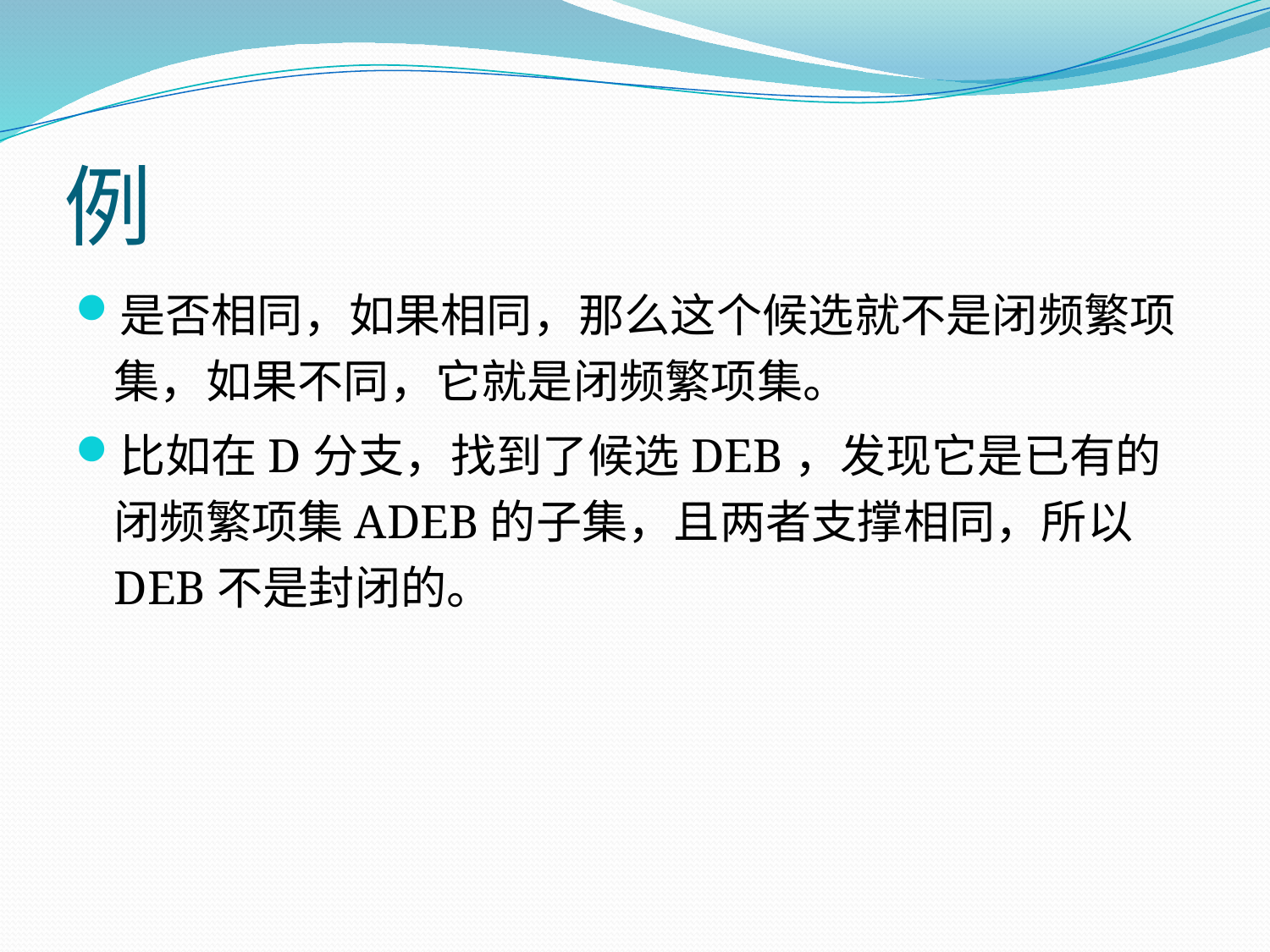

# 例
是否相同，如果相同，那么这个候选就不是闭频繁项集，如果不同，它就是闭频繁项集。
比如在D分支，找到了候选DEB，发现它是已有的闭频繁项集ADEB的子集，且两者支撑相同，所以DEB不是封闭的。